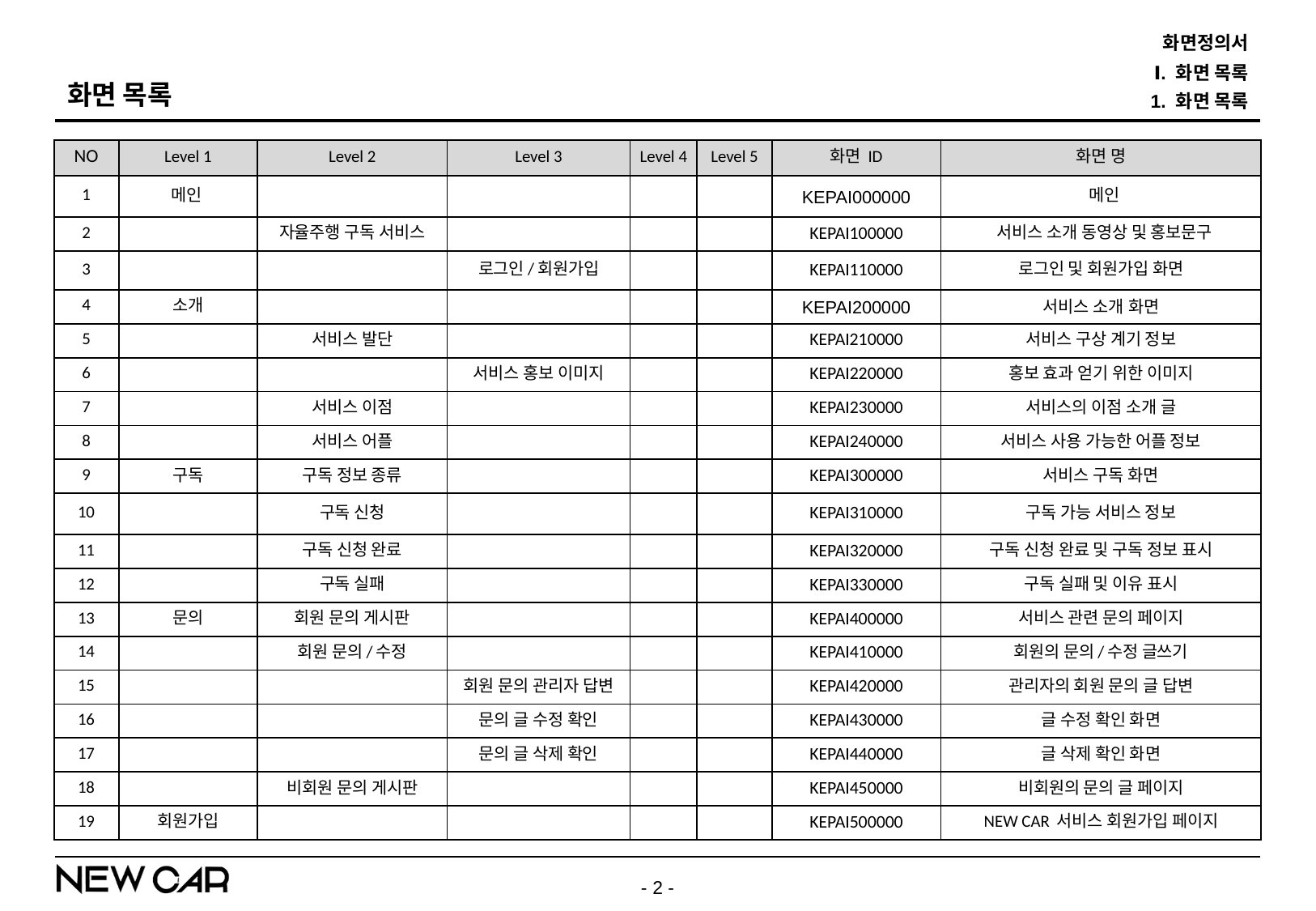

화면정의서
Ⅰ. 화면 목록
화면 목록
1. 화면 목록
| NO | Level 1 | Level 2 | Level 3 | Level 4 | Level 5 | 화면 ID | 화면 명 |
| --- | --- | --- | --- | --- | --- | --- | --- |
| 1 | 메인 |  |  |  |  | KEPAI000000 | 메인 |
| 2 |  | 자율주행 구독 서비스 |  |  |  | KEPAI100000 | 서비스 소개 동영상 및 홍보문구 |
| 3 |  |  | 로그인/회원가입 |  |  | KEPAI110000 | 로그인 및 회원가입 화면 |
| 4 | 소개 |  |  |  |  | KEPAI200000 | 서비스 소개 화면 |
| 5 |  | 서비스 발단 |  |  |  | KEPAI210000 | 서비스 구상 계기 정보 |
| 6 |  |  | 서비스 홍보 이미지 |  |  | KEPAI220000 | 홍보 효과 얻기 위한 이미지 |
| 7 |  | 서비스 이점 |  |  |  | KEPAI230000 | 서비스의 이점 소개 글 |
| 8 |  | 서비스 어플 |  |  |  | KEPAI240000 | 서비스 사용 가능한 어플 정보 |
| 9 | 구독 | 구독 정보 종류 |  |  |  | KEPAI300000 | 서비스 구독 화면 |
| 10 |  | 구독 신청 |  |  |  | KEPAI310000 | 구독 가능 서비스 정보 |
| 11 |  | 구독 신청 완료 |  |  |  | KEPAI320000 | 구독 신청 완료 및 구독 정보 표시 |
| 12 |  | 구독 실패 |  |  |  | KEPAI330000 | 구독 실패 및 이유 표시 |
| 13 | 문의 | 회원 문의 게시판 |  |  |  | KEPAI400000 | 서비스 관련 문의 페이지 |
| 14 |  | 회원 문의/수정 |  |  |  | KEPAI410000 | 회원의 문의/수정 글쓰기 |
| 15 |  |  | 회원 문의 관리자 답변 |  |  | KEPAI420000 | 관리자의 회원 문의 글 답변 |
| 16 |  |  | 문의 글 수정 확인 |  |  | KEPAI430000 | 글 수정 확인 화면 |
| 17 |  |  | 문의 글 삭제 확인 |  |  | KEPAI440000 | 글 삭제 확인 화면 |
| 18 |  | 비회원 문의 게시판 |  |  |  | KEPAI450000 | 비회원의 문의 글 페이지 |
| 19 | 회원가입 |  |  |  |  | KEPAI500000 | NEW CAR 서비스 회원가입 페이지 |